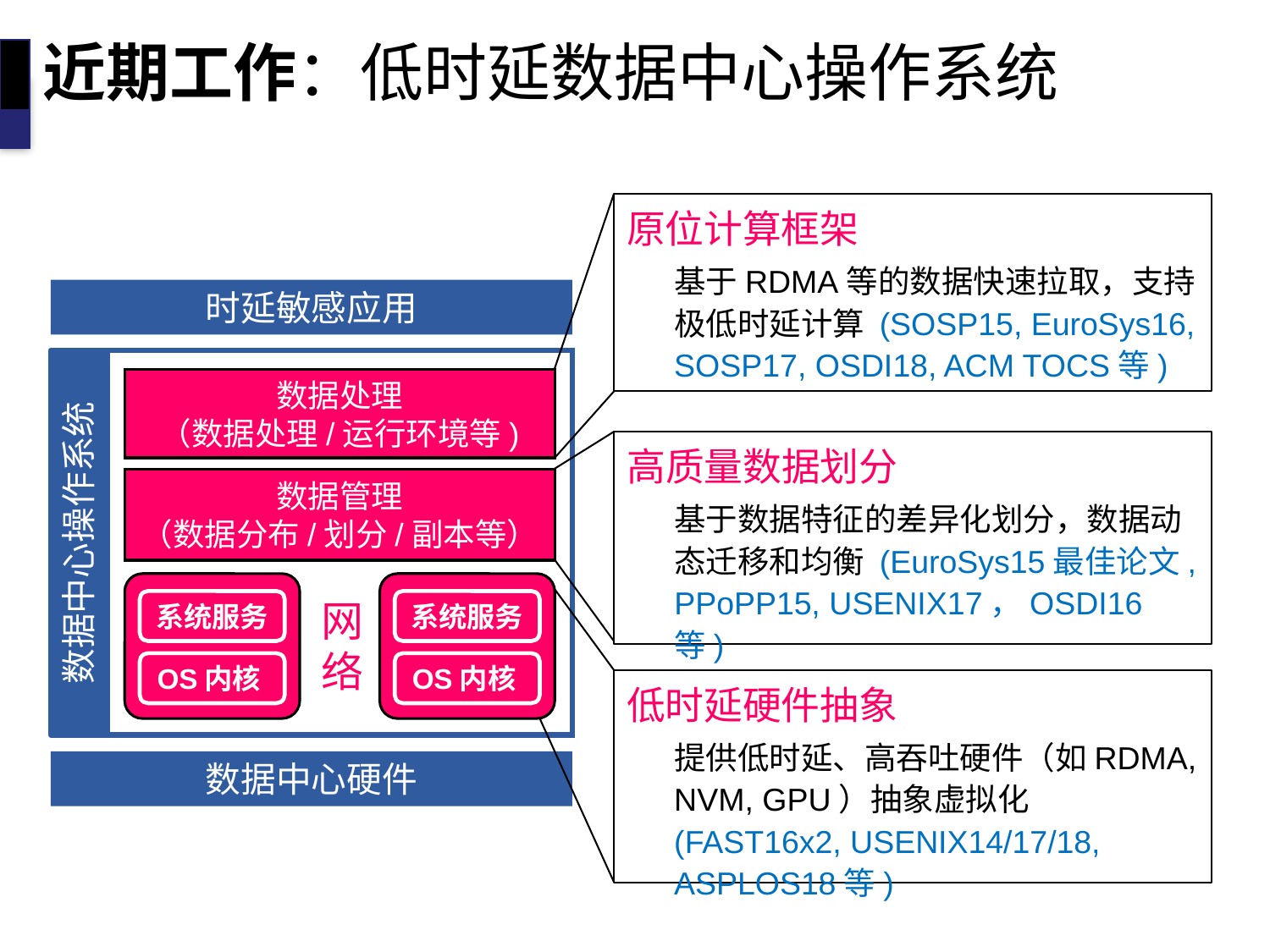

近期工作：低时延数据中心操作系统

原位计算框架
基于RDMA等的数据快速拉取，支持极低时延计算 (SOSP15, EuroSys16, SOSP17, OSDI18, ACM TOCS等)
时延敏感应用

数据处理
（数据处理/运行环境等)
高质量数据划分
基于数据特征的差异化划分，数据动态迁移和均衡 (EuroSys15最佳论文, PPoPP15, USENIX17，OSDI16等)
数据管理
（数据分布/划分/副本等）
数据中心操作系统

系统服务
OS内核

系统服务
OS内核
网络
低时延硬件抽象
提供低时延、高吞吐硬件（如RDMA, NVM, GPU）抽象虚拟化 (FAST16x2, USENIX14/17/18, ASPLOS18等)
数据中心硬件